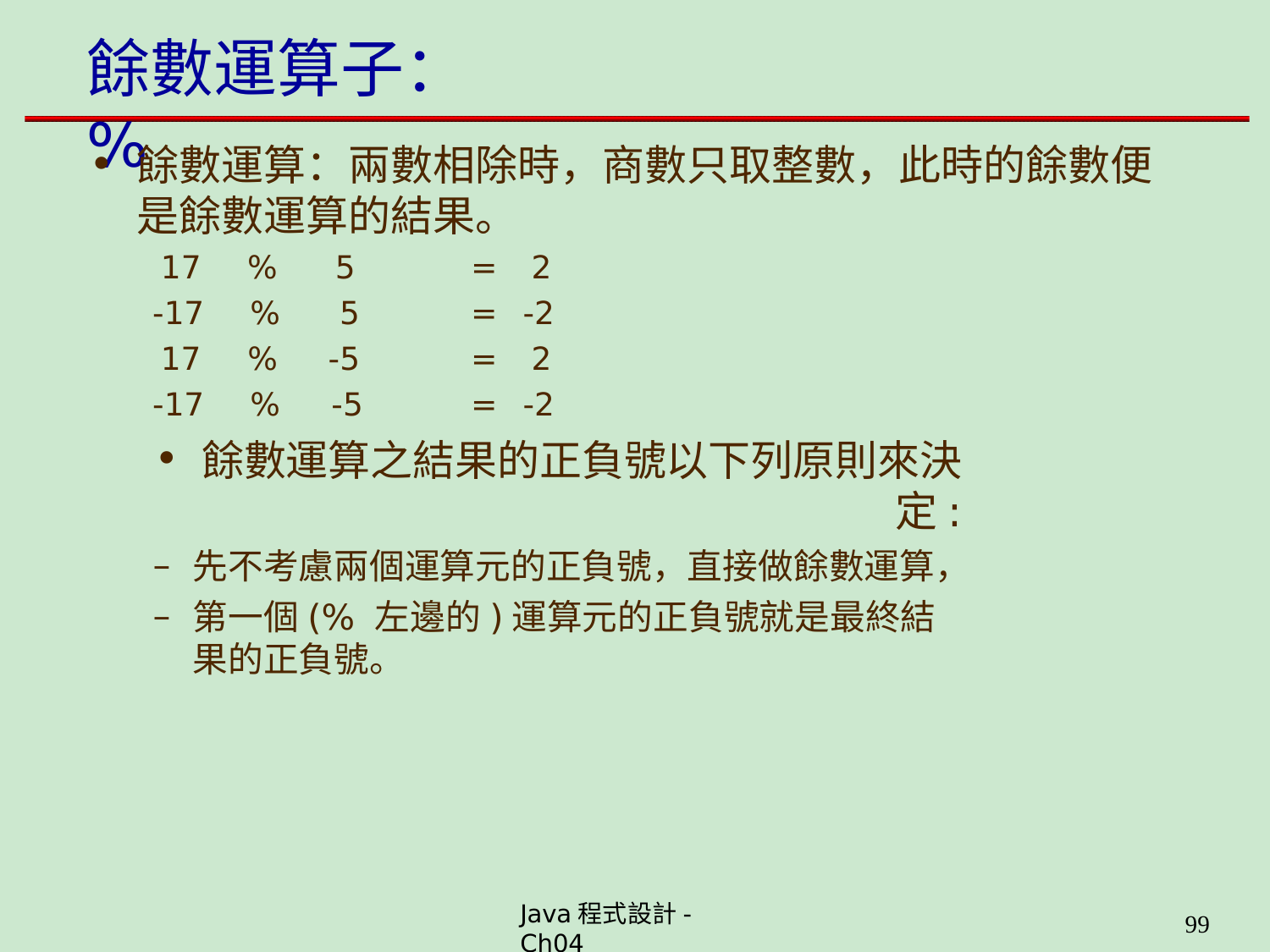

# 餘數運算子：%
餘數運算：兩數相除時，商數只取整數，此時的餘數便 是餘數運算的結果。
| 17 | % | 5 | = | 2 |
| --- | --- | --- | --- | --- |
| -17 | % | 5 | = | -2 |
| 17 | % | -5 | = | 2 |
| -17 | % | -5 | = | -2 |
餘數運算之結果的正負號以下列原則來決定:
先不考慮兩個運算元的正負號，直接做餘數運算，
第一個(% 左邊的)運算元的正負號就是最終結果的正負號。
Java程式設計-Ch04
99